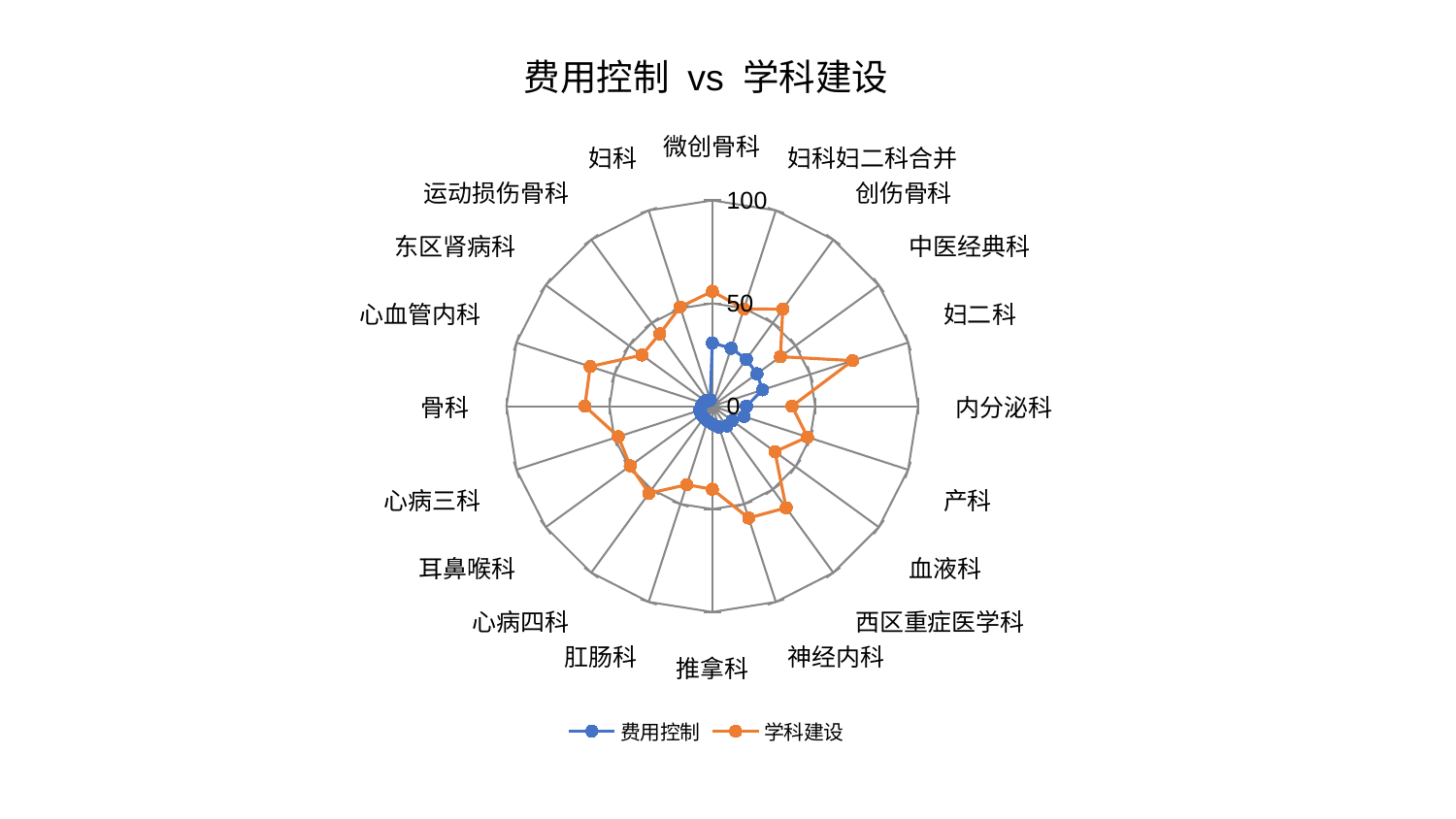

### Chart: 费用控制 vs 学科建设

| Category | 费用控制 | 学科建设 |
|---|---|---|
| 微创骨科 | 30.699231655211413 | 55.82989116387046 |
| 妇科妇二科合并 | 29.653118859886682 | 49.662343464978015 |
| 创伤骨科 | 28.173083856328034 | 58.256665542351605 |
| 中医经典科 | 26.80723204313603 | 40.933056002655626 |
| 妇二科 | 25.653244194771858 | 71.63973414520663 |
| 内分泌科 | 16.609420699194096 | 38.73123069438386 |
| 产科 | 16.24401614666569 | 48.59419788584814 |
| 血液科 | 11.90254492529241 | 37.60841382150009 |
| 西区重症医学科 | 11.89245624952706 | 61.02884974198605 |
| 神经内科 | 10.647044775373688 | 57.12398859545483 |
| 推拿科 | 8.628009867452263 | 40.35029158647824 |
| 肛肠科 | 7.618665307524928 | 40.1219580628148 |
| 心病四科 | 6.761113619612885 | 52.335275372526546 |
| 耳鼻喉科 | 6.726398397127294 | 49.27924291103007 |
| 心病三科 | 6.567787491373004 | 47.98846321763586 |
| 骨科 | 5.327836908076191 | 61.894901075284544 |
| 心血管内科 | 4.692118624113261 | 62.36480846214874 |
| 东区肾病科 | 4.328541955640158 | 42.27670332033107 |
| 运动损伤骨科 | 3.232303970144935 | 43.44216063673037 |
| 妇科 | 3.1228378652848345 | 50.653591311013535 |
37